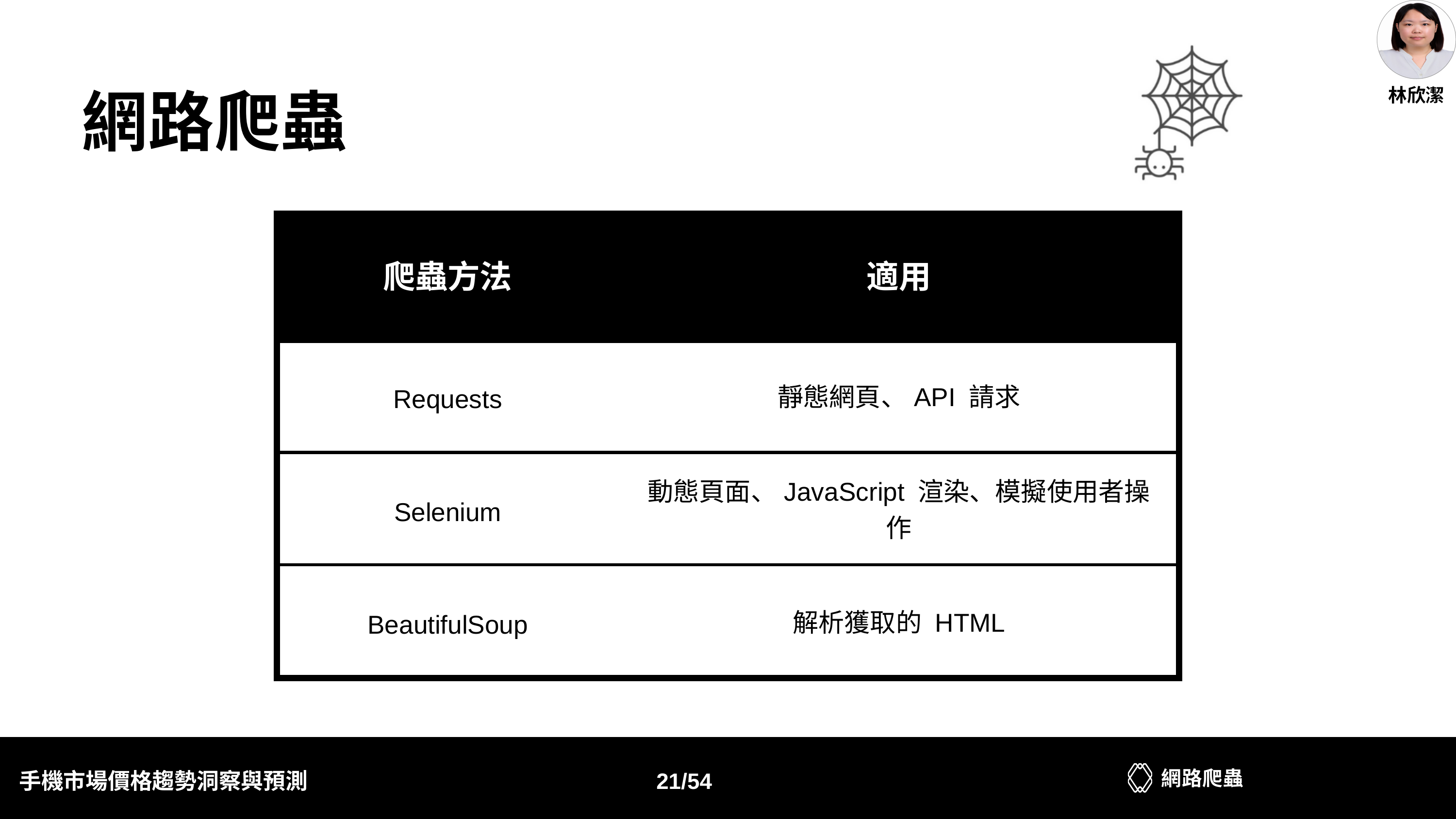

林欣潔

網路爬蟲
| 爬蟲方法 | 適用 |
| --- | --- |
| Requests | 靜態網頁、API 請求 |
| Selenium | 動態頁面、JavaScript 渲染、模擬使用者操作 |
| BeautifulSoup | 解析獲取的 HTML |

網路爬蟲